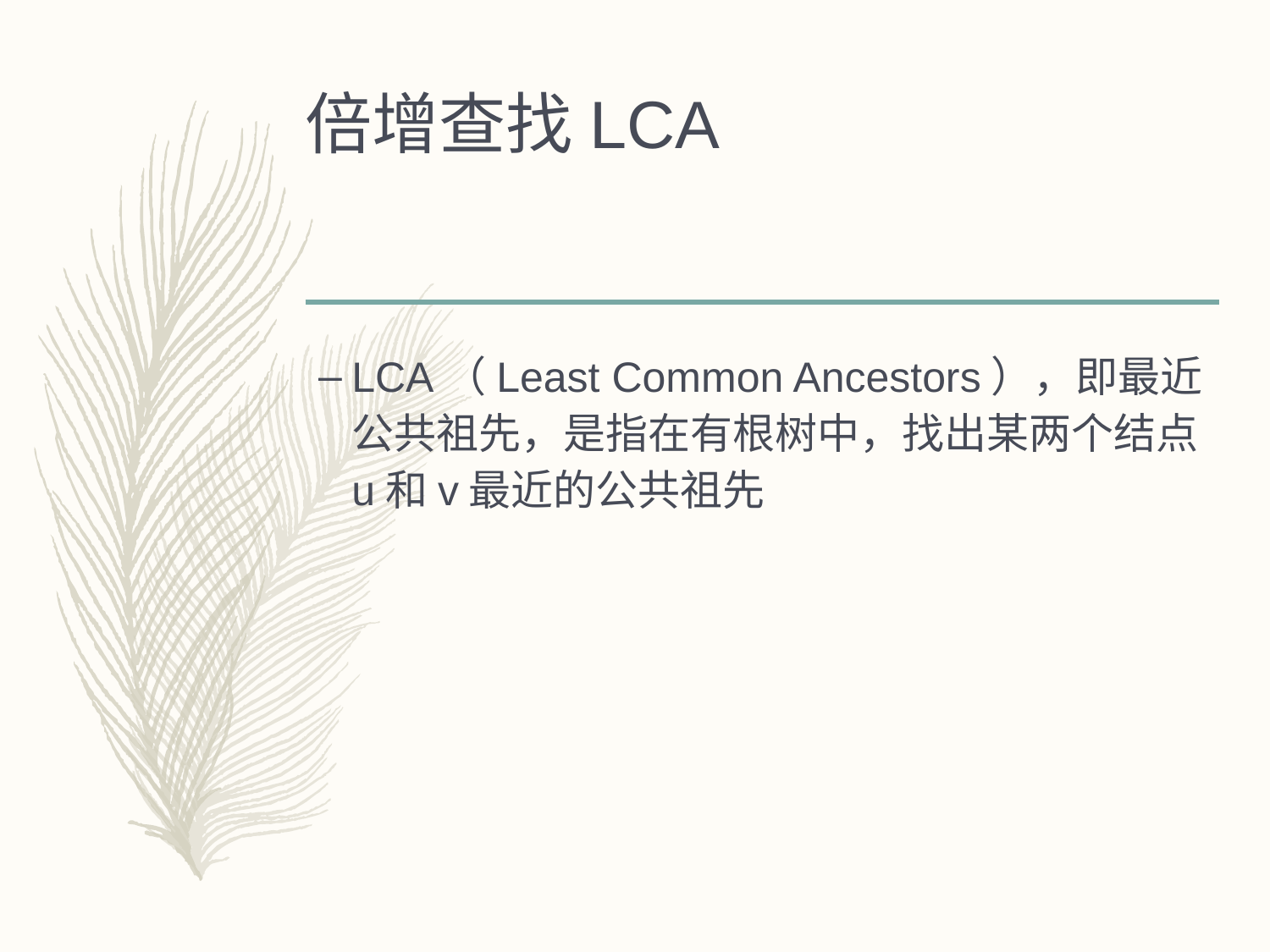

# 倍增查找LCA
LCA（Least Common Ancestors），即最近公共祖先，是指在有根树中，找出某两个结点u和v最近的公共祖先